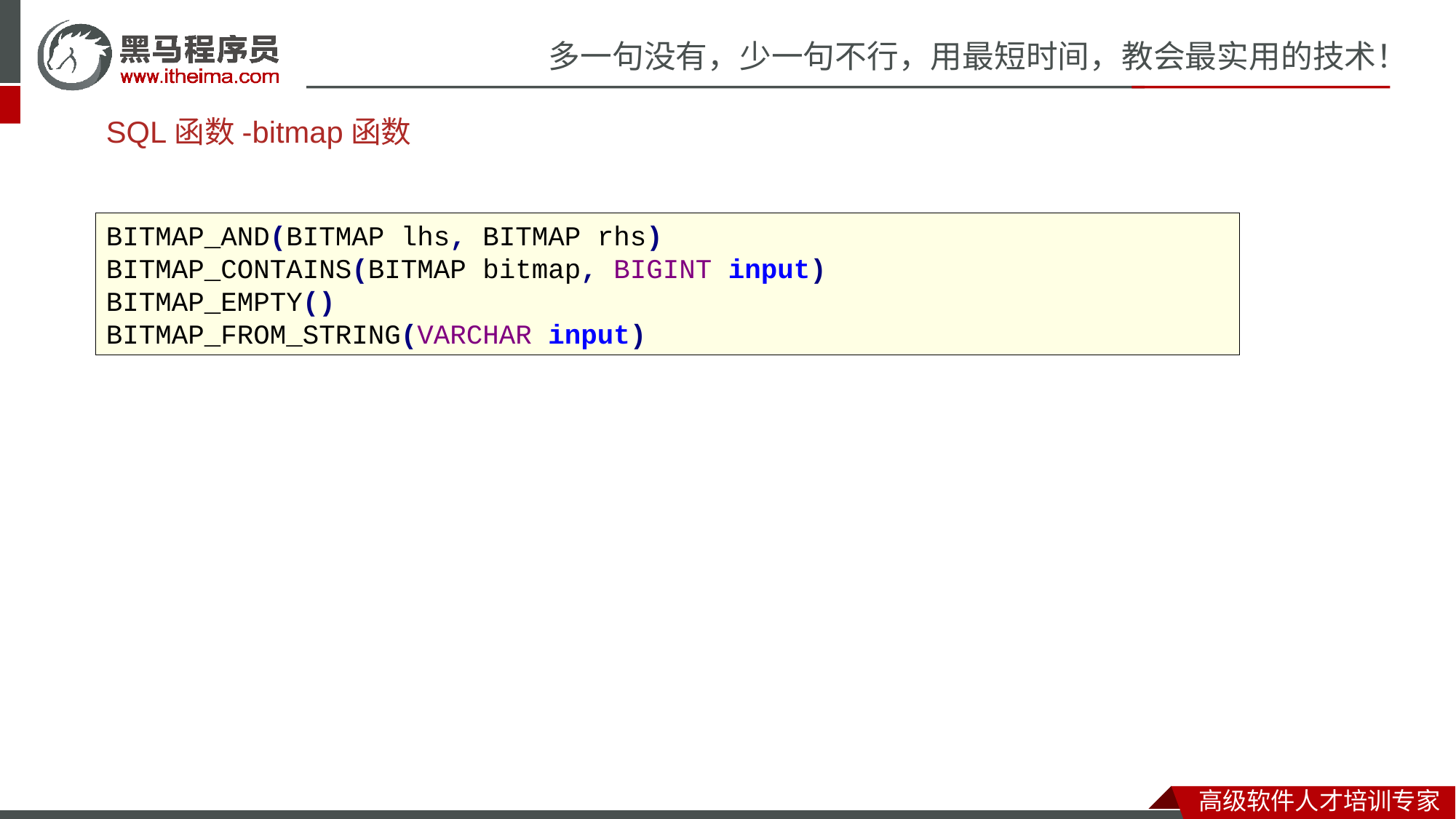

# SQL函数-bitmap函数
BITMAP_AND(BITMAP lhs, BITMAP rhs)
BITMAP_CONTAINS(BITMAP bitmap, BIGINT input)
BITMAP_EMPTY()
BITMAP_FROM_STRING(VARCHAR input)